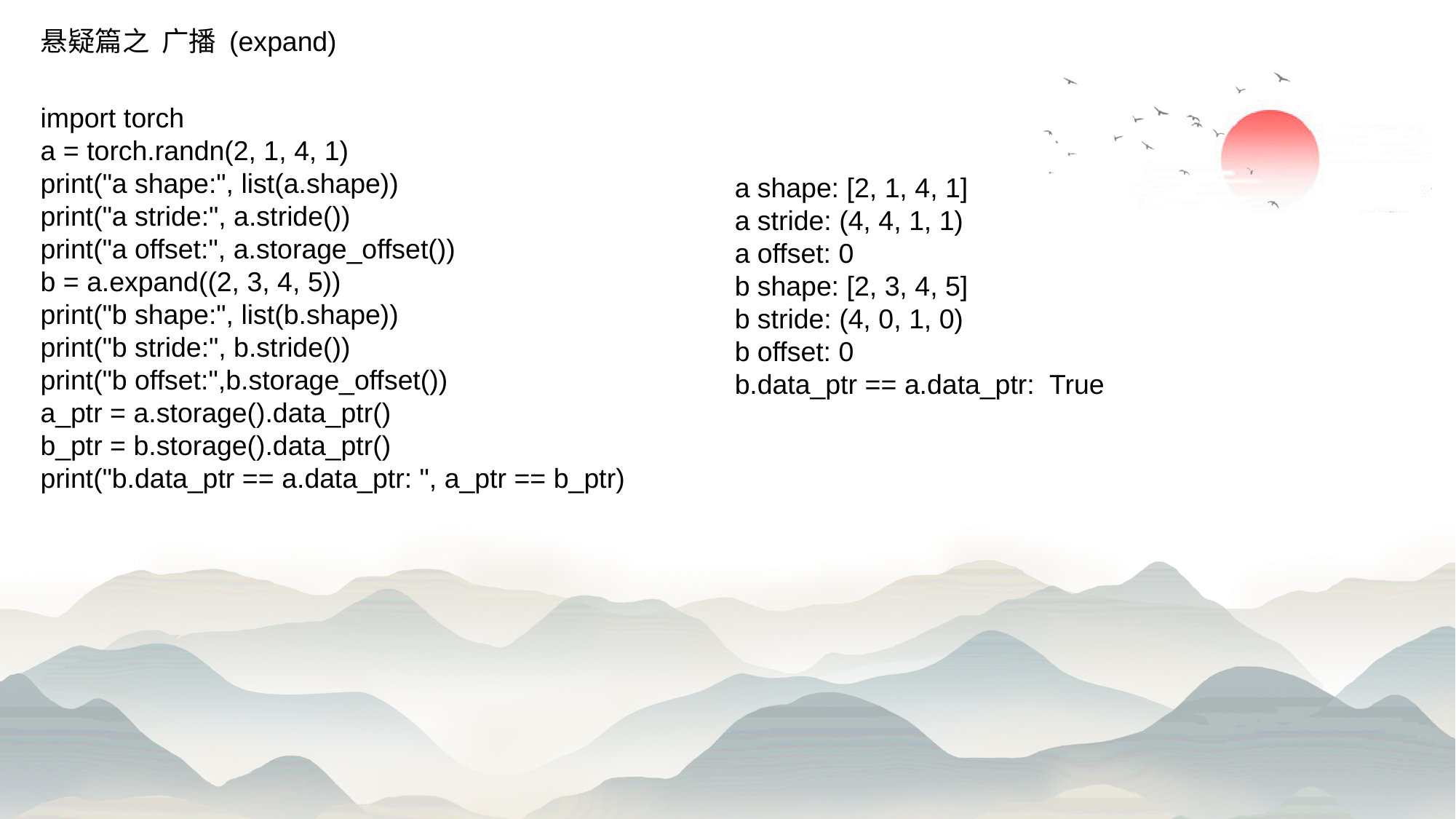

悬疑篇之  广播 (expand)
import torch
a = torch.randn(2, 1, 4, 1)
print("a shape:", list(a.shape))
print("a stride:", a.stride())
print("a offset:", a.storage_offset())
b = a.expand((2, 3, 4, 5))
print("b shape:", list(b.shape))
print("b stride:", b.stride())
print("b offset:",b.storage_offset())
a_ptr = a.storage().data_ptr()
b_ptr = b.storage().data_ptr()
print("b.data_ptr == a.data_ptr: ", a_ptr == b_ptr)
a shape: [2, 1, 4, 1]
a stride: (4, 4, 1, 1)
a offset: 0
b shape: [2, 3, 4, 5]
b stride: (4, 0, 1, 0)
b offset: 0
b.data_ptr == a.data_ptr:  True